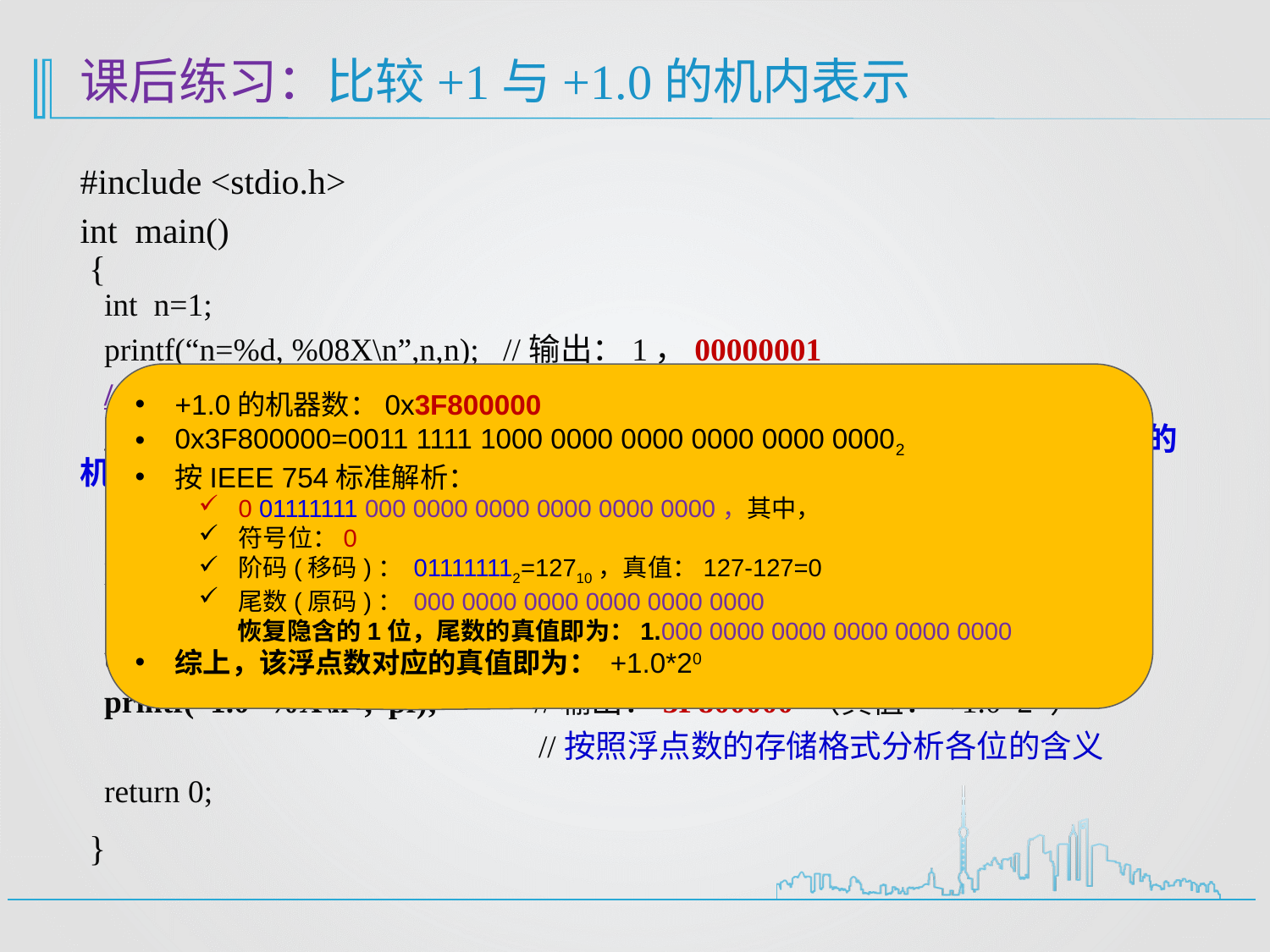

# 课后练习：比较+1与+1.0的机内表示
#include <stdio.h>
int  main()
 {
   int  n=1;
   printf(“n=%d, %08X\n”,n,n);   //输出：1，00000001
   //对于%o与%X，只能用于整数的输出，不能用于浮点数的输出；
   //如果要输出浮点数的机内存储形式，需要让系统将浮点数的机器数按整数的机器数解释；
   float f = 1.0;
   printf(“f=%f, %e\n”,f,f);               //输出：1.000000, 1.000000e+000
                                                         //思考：为什么输出小数点后6个0
   unsigned *pf=(unsigned *)&f;   //按无符号整数理解一个浮点数的存储形式
   printf(“1.0=%X\n”,*pf);            //输出：3F800000 （真值：+1.0*20）
                                                         //按照浮点数的存储格式分析各位的含义
   return 0;
 }
+1.0的机器数：0x3F800000
0x3F800000=0011 1111 1000 0000 0000 0000 0000 00002
按IEEE 754标准解析：
0 01111111 000 0000 0000 0000 0000 0000，其中，
符号位：0
阶码(移码)： 011111112=12710，真值：127-127=0
尾数(原码)： 000 0000 0000 0000 0000 0000
      恢复隐含的1位，尾数的真值即为：1.000 0000 0000 0000 0000 0000
综上，该浮点数对应的真值即为： +1.0*20